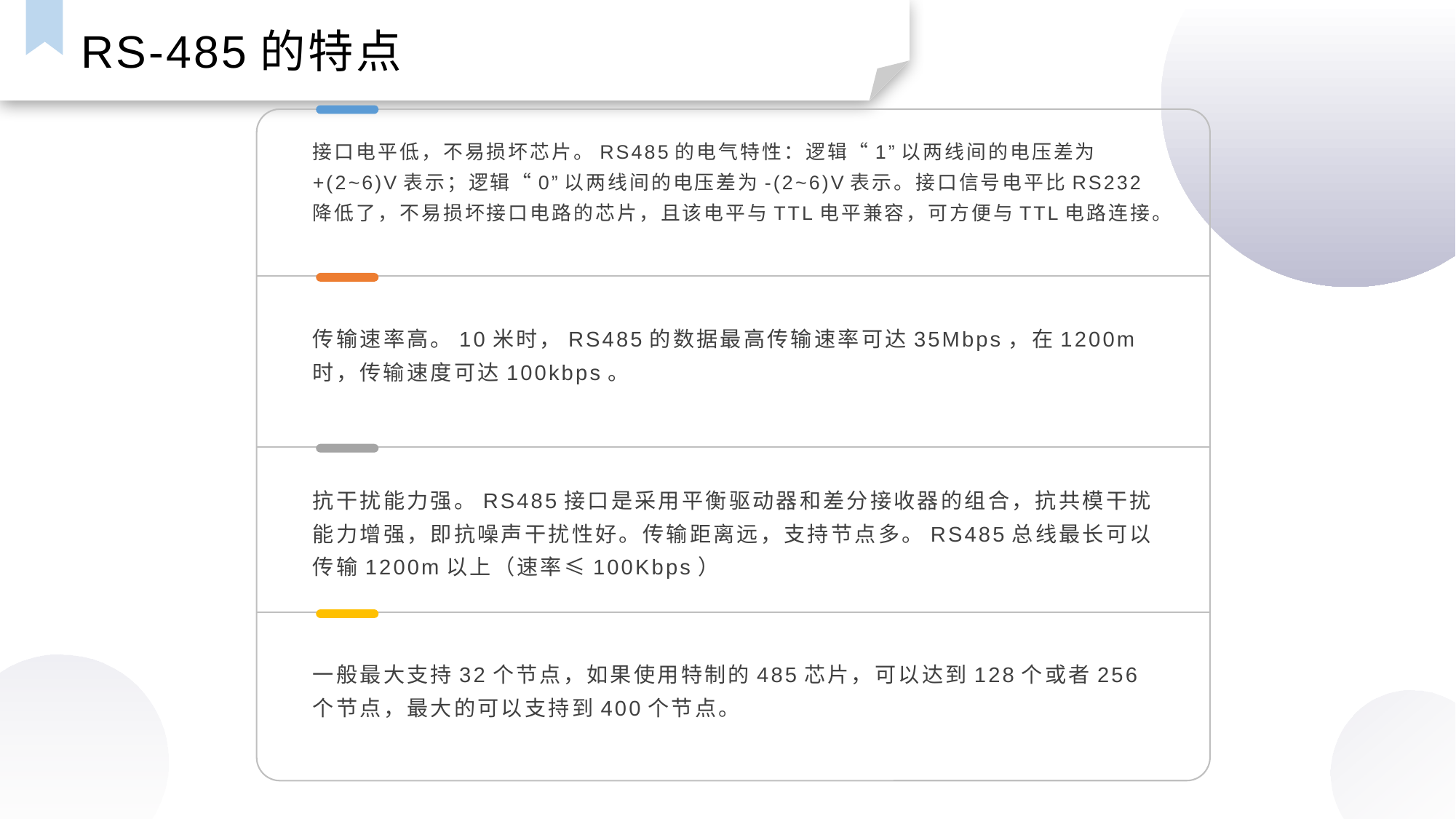

RS-485的特点

接口电平低，不易损坏芯片。RS485的电气特性：逻辑“1”以两线间的电压差为+(2~6)V表示；逻辑“0”以两线间的电压差为-(2~6)V表示。接口信号电平比RS232降低了，不易损坏接口电路的芯片，且该电平与TTL电平兼容，可方便与TTL电路连接。

传输速率高。10米时，RS485的数据最高传输速率可达35Mbps，在1200m时，传输速度可达100kbps。

抗干扰能力强。RS485接口是采用平衡驱动器和差分接收器的组合，抗共模干扰能力增强，即抗噪声干扰性好。传输距离远，支持节点多。RS485总线最长可以传输1200m以上（速率≤100Kbps）

一般最大支持32个节点，如果使用特制的485芯片，可以达到128个或者256个节点，最大的可以支持到400个节点。